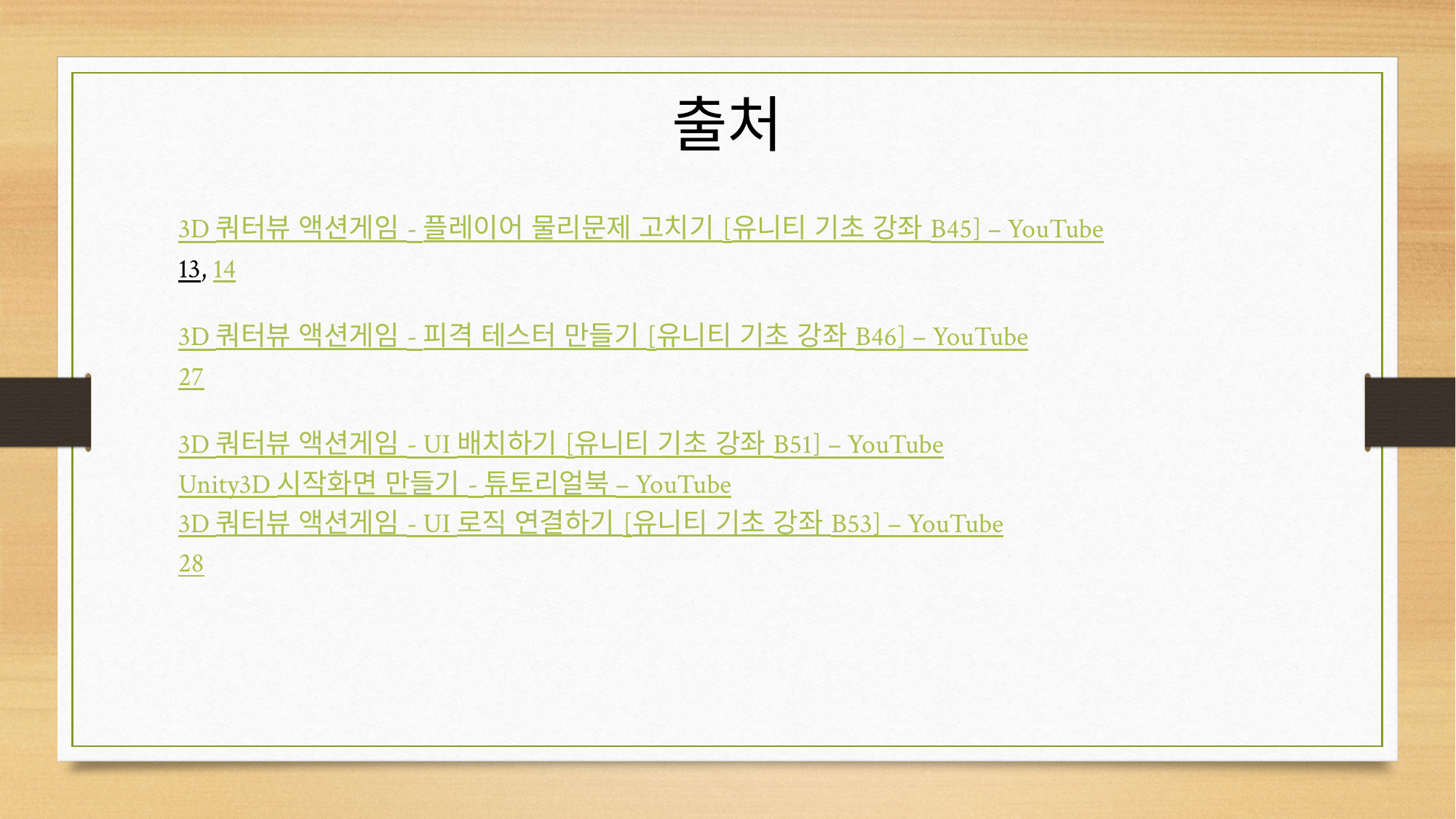

출처
3D 쿼터뷰 액션게임 - 플레이어 물리문제 고치기 [유니티 기초 강좌 B45] – YouTube
13, 14

3D 쿼터뷰 액션게임 - 피격 테스터 만들기 [유니티 기초 강좌 B46] – YouTube
27

3D 쿼터뷰 액션게임 - UI 배치하기 [유니티 기초 강좌 B51] – YouTube
Unity3D 시작화면 만들기 - 튜토리얼북 – YouTube
3D 쿼터뷰 액션게임 - UI 로직 연결하기 [유니티 기초 강좌 B53] – YouTube
28